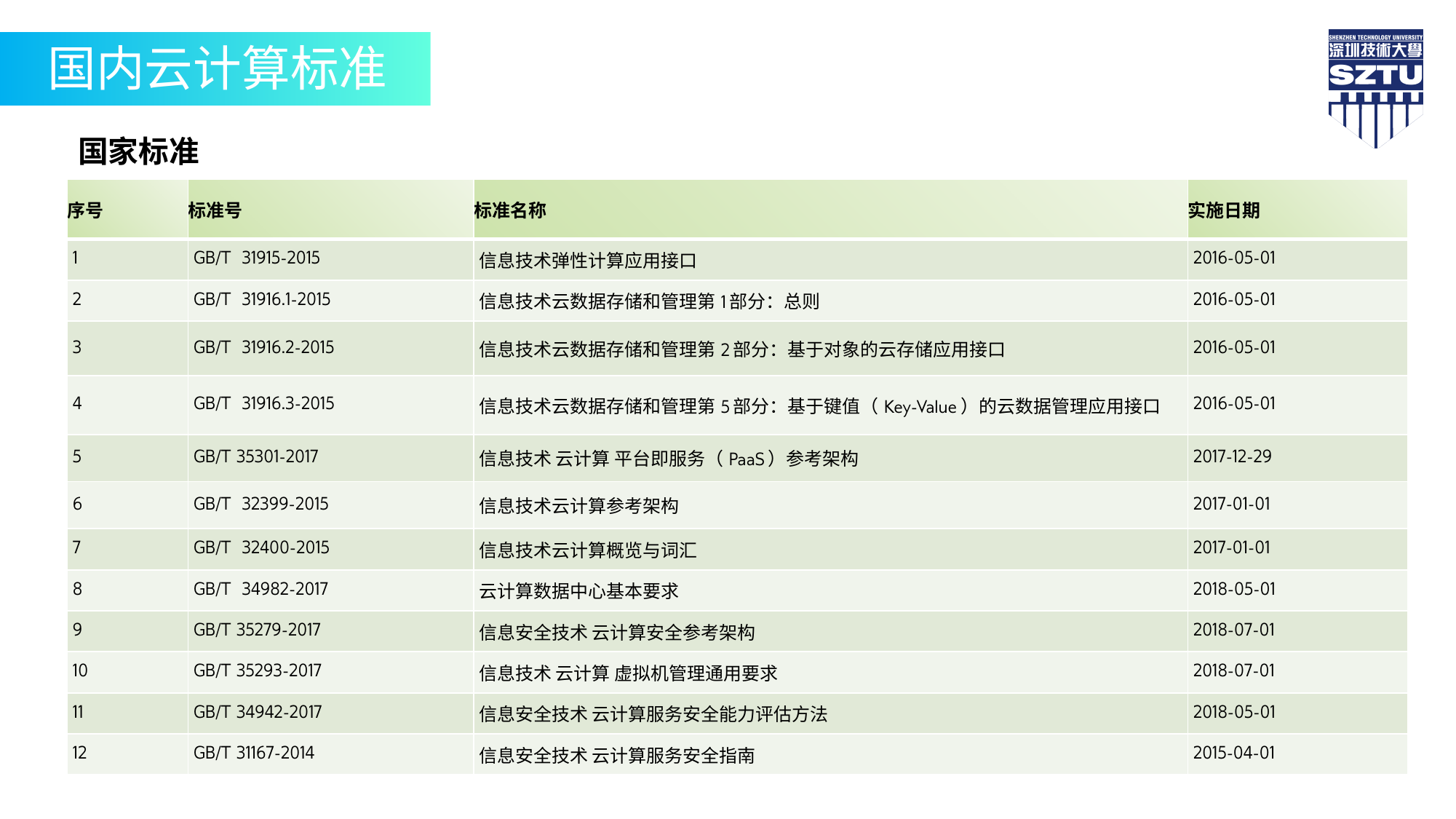

国内云计算标准
国家标准
| 序号 | 标准号 | 标准名称 | 实施日期 |
| --- | --- | --- | --- |
| 1 | GB/T  31915-2015 | 信息技术弹性计算应用接口 | 2016-05-01 |
| 2 | GB/T  31916.1-2015 | 信息技术云数据存储和管理第1部分：总则 | 2016-05-01 |
| 3 | GB/T  31916.2-2015 | 信息技术云数据存储和管理第2部分：基于对象的云存储应用接口 | 2016-05-01 |
| 4 | GB/T  31916.3-2015 | 信息技术云数据存储和管理第5部分：基于键值（Key-Value）的云数据管理应用接口 | 2016-05-01 |
| 5 | GB/T 35301-2017 | 信息技术 云计算 平台即服务（PaaS）参考架构 | 2017-12-29 |
| 6 | GB/T  32399-2015 | 信息技术云计算参考架构 | 2017-01-01 |
| 7 | GB/T  32400-2015 | 信息技术云计算概览与词汇 | 2017-01-01 |
| 8 | GB/T  34982-2017 | 云计算数据中心基本要求 | 2018-05-01 |
| 9 | GB/T 35279-2017 | 信息安全技术 云计算安全参考架构 | 2018-07-01 |
| 10 | GB/T 35293-2017 | 信息技术 云计算 虚拟机管理通用要求 | 2018-07-01 |
| 11 | GB/T 34942-2017 | 信息安全技术 云计算服务安全能力评估方法 | 2018-05-01 |
| 12 | GB/T 31167-2014 | 信息安全技术 云计算服务安全指南 | 2015-04-01 |